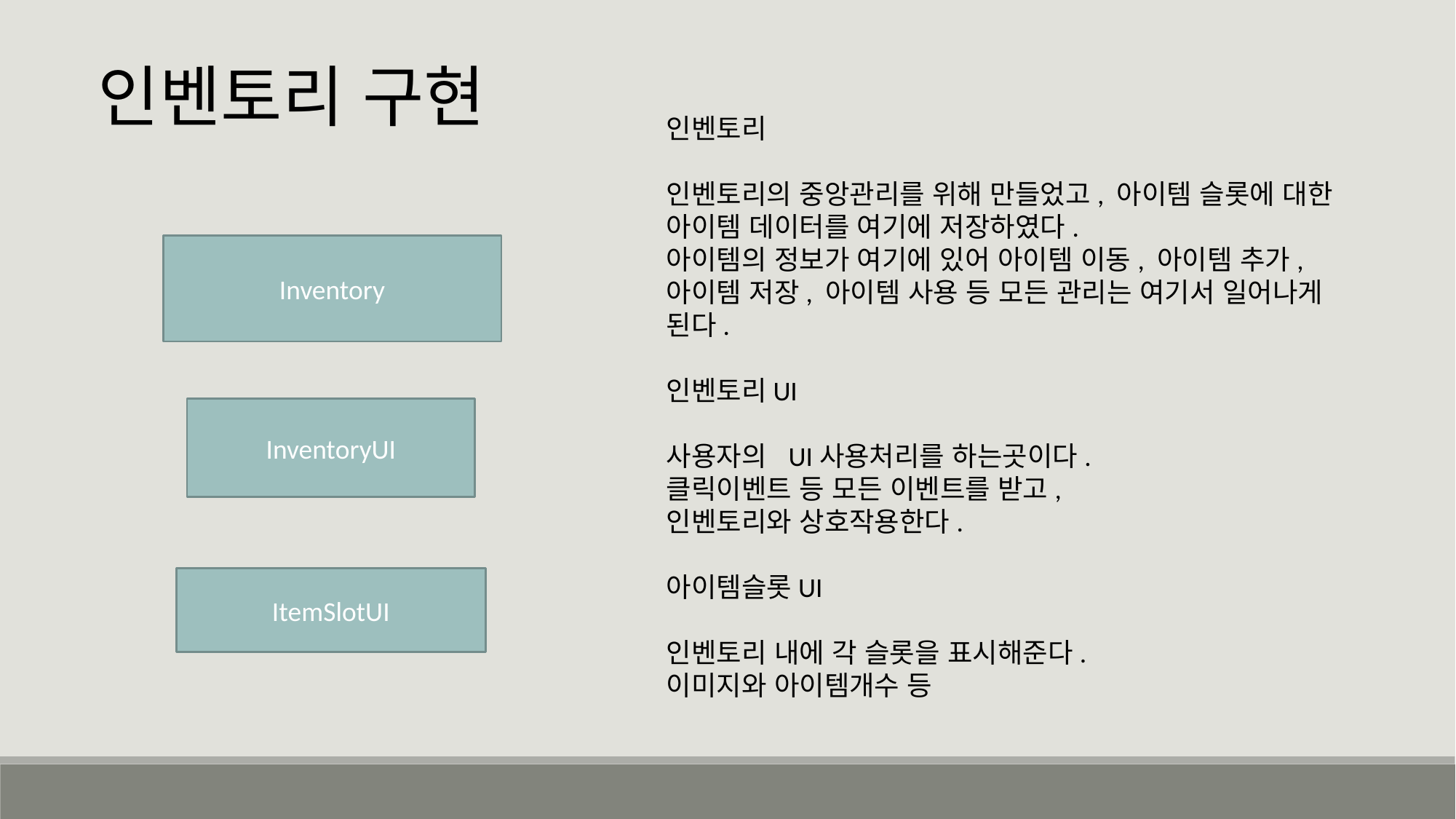

인벤토리 구현
인벤토리

인벤토리의 중앙관리를 위해 만들었고, 아이템 슬롯에 대한 아이템 데이터를 여기에 저장하였다.
아이템의 정보가 여기에 있어 아이템 이동, 아이템 추가, 아이템 저장, 아이템 사용 등 모든 관리는 여기서 일어나게 된다.

인벤토리UI

사용자의  UI사용처리를 하는곳이다.
클릭이벤트 등 모든 이벤트를 받고,
인벤토리와 상호작용한다.

아이템슬롯UI

인벤토리 내에 각 슬롯을 표시해준다.
이미지와 아이템개수 등
Inventory
InventoryUI
ItemSlotUI